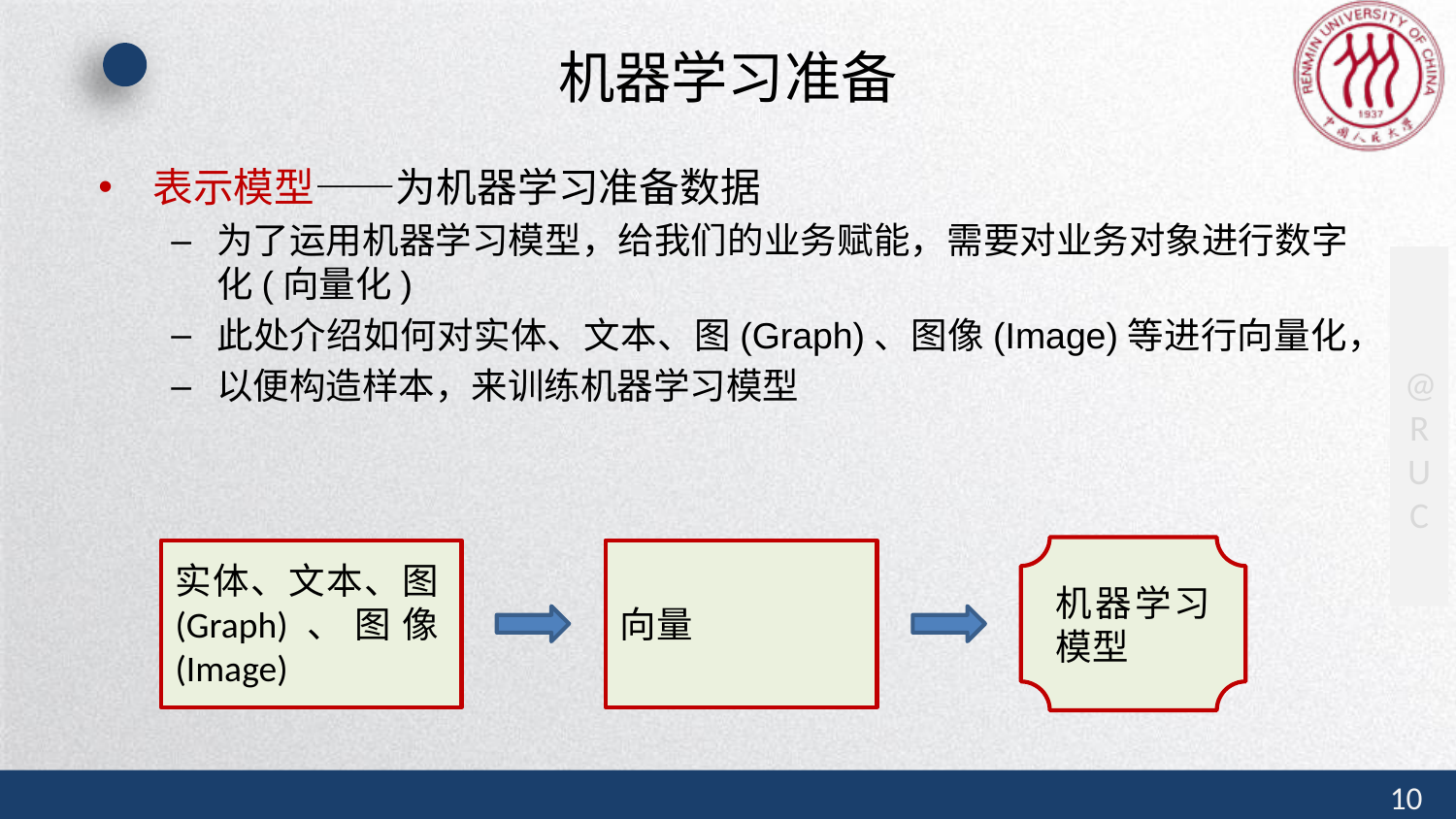

# 机器学习准备
表示模型——为机器学习准备数据
为了运用机器学习模型，给我们的业务赋能，需要对业务对象进行数字化(向量化)
此处介绍如何对实体、文本、图(Graph)、图像(Image)等进行向量化，
以便构造样本，来训练机器学习模型
机器学习模型
实体、文本、图(Graph)、图像(Image)
向量